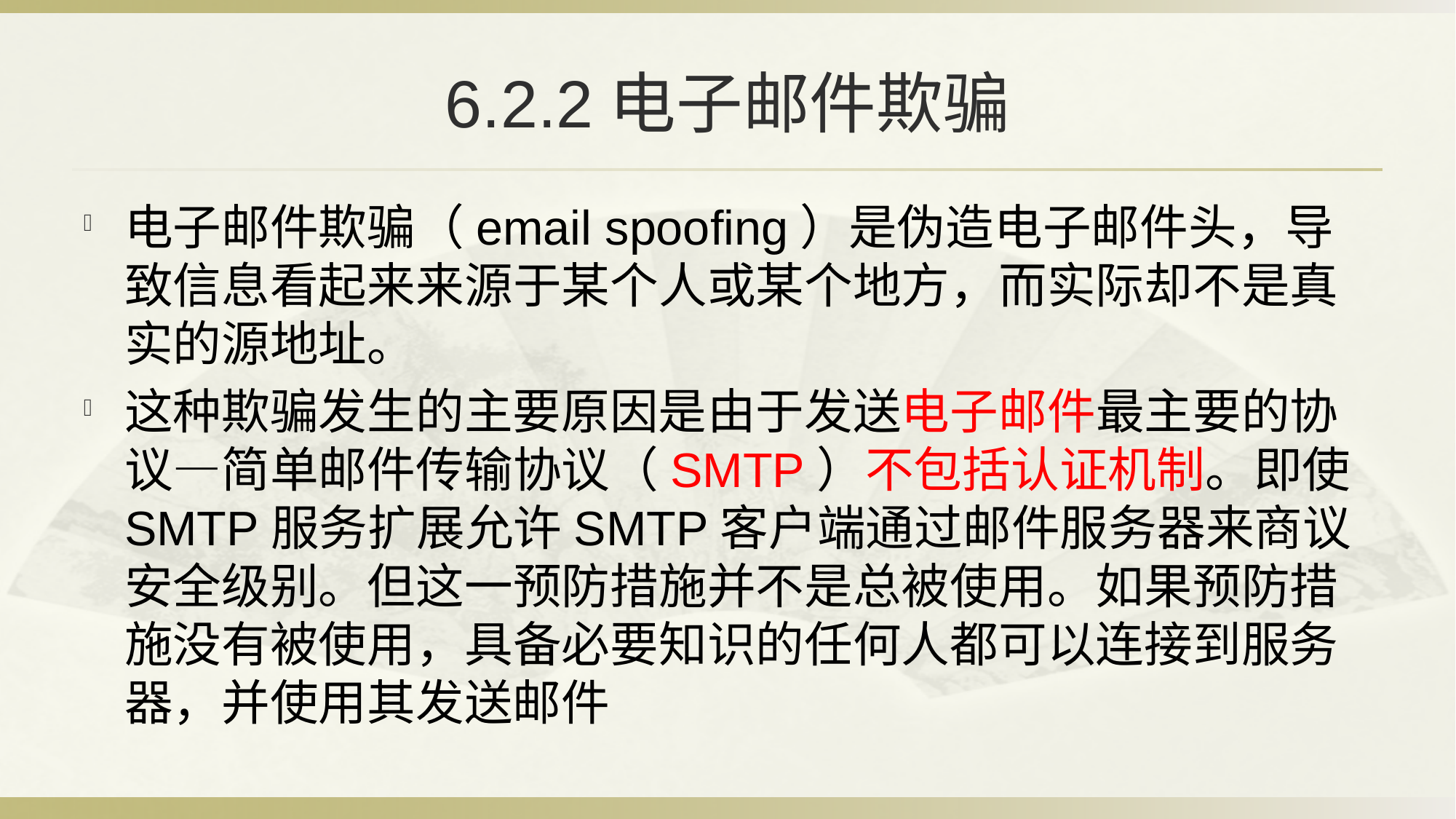

# 6.2.2电子邮件欺骗
电子邮件欺骗（email spoofing）是伪造电子邮件头，导致信息看起来来源于某个人或某个地方，而实际却不是真实的源地址。
这种欺骗发生的主要原因是由于发送电子邮件最主要的协议—简单邮件传输协议（SMTP）不包括认证机制。即使SMTP服务扩展允许SMTP客户端通过邮件服务器来商议安全级别。但这一预防措施并不是总被使用。如果预防措施没有被使用，具备必要知识的任何人都可以连接到服务器，并使用其发送邮件